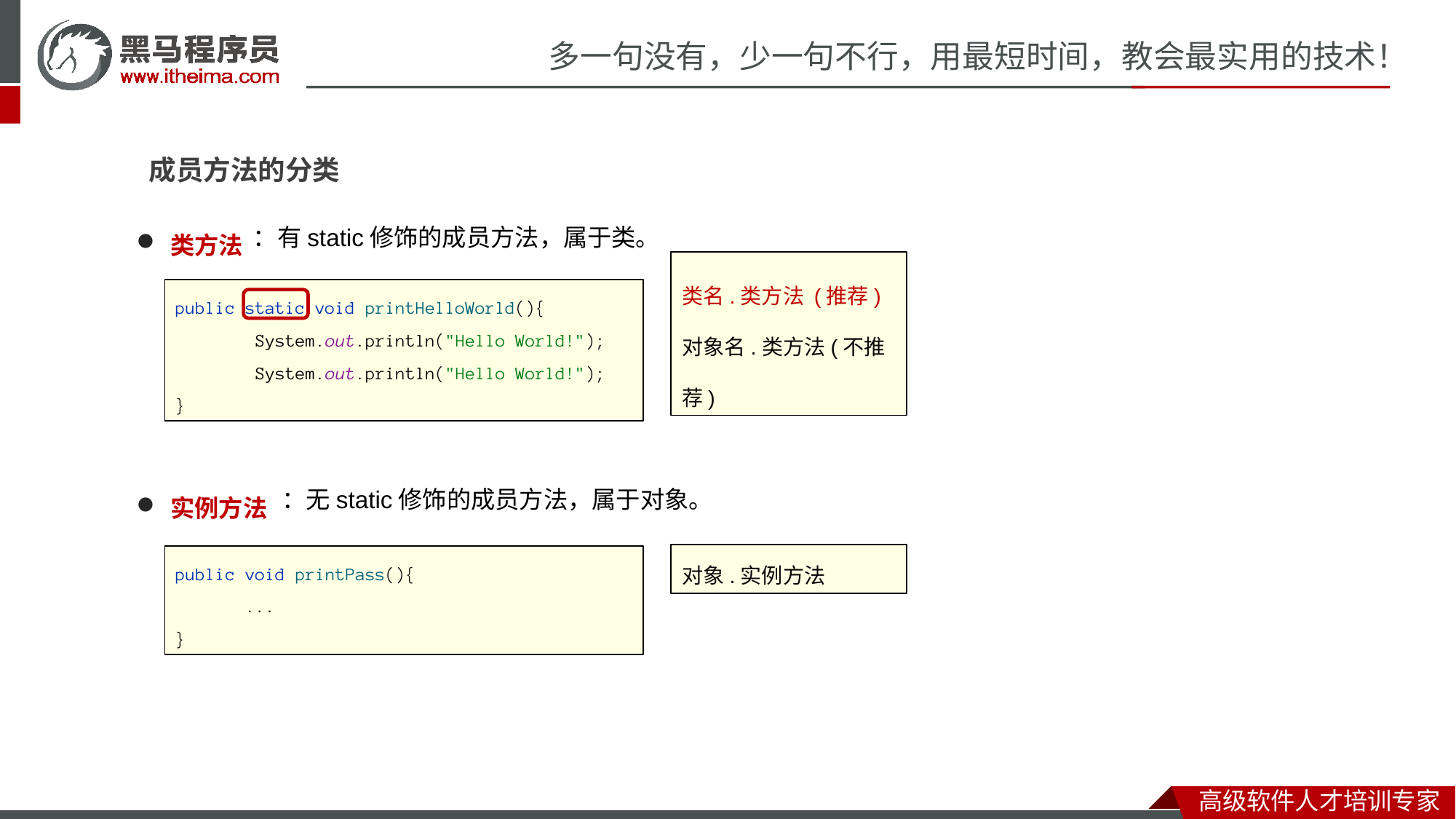

成员方法的分类
类方法
：有static修饰的成员方法，属于类。
public static void printHelloWorld(){
        System.out.println("Hello World!");
        System.out.println("Hello World!");
}
类名.类方法 (推荐)
对象名.类方法(不推荐)

实例方法
：无static修饰的成员方法，属于对象。
public void printPass(){
       ...
}
对象.实例方法